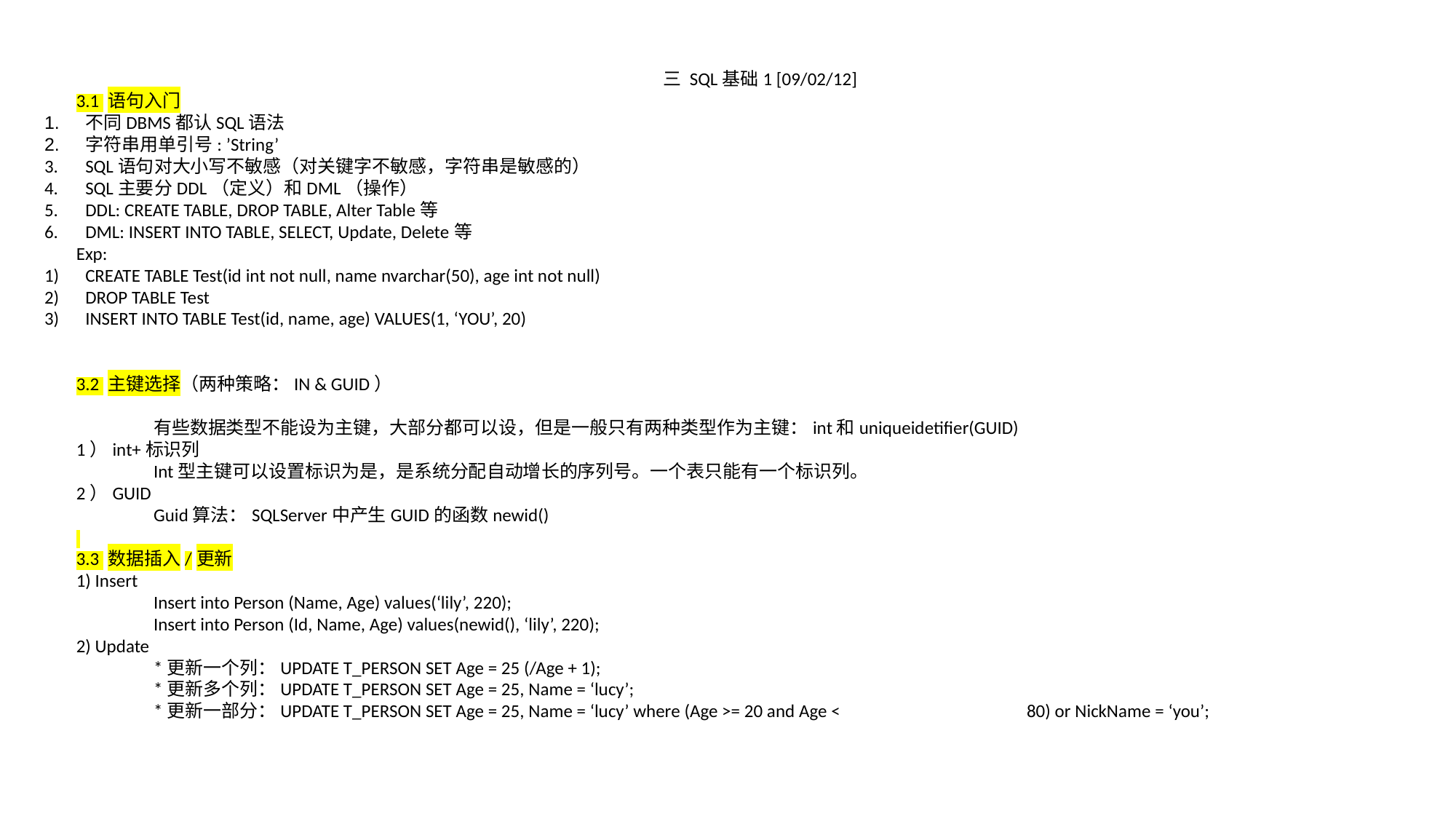

三 SQL基础1 [09/02/12]
3.1 语句入门
不同DBMS都认SQL语法
字符串用单引号: ’String’
SQL语句对大小写不敏感（对关键字不敏感，字符串是敏感的）
SQL主要分DDL（定义）和DML（操作）
DDL: CREATE TABLE, DROP TABLE, Alter Table等
DML: INSERT INTO TABLE, SELECT, Update, Delete等
Exp:
CREATE TABLE Test(id int not null, name nvarchar(50), age int not null)
DROP TABLE Test
INSERT INTO TABLE Test(id, name, age) VALUES(1, ‘YOU’, 20)

3.2 主键选择（两种策略：IN & GUID）

	有些数据类型不能设为主键，大部分都可以设，但是一般只有两种类型作为主键：int和uniqueidetifier(GUID)
1）int+标识列
	Int型主键可以设置标识为是，是系统分配自动增长的序列号。一个表只能有一个标识列。
2）GUID
	Guid算法：SQLServer中产生GUID的函数newid()

3.3 数据插入/更新
1) Insert
	Insert into Person (Name, Age) values(‘lily’, 220);
	Insert into Person (Id, Name, Age) values(newid(), ‘lily’, 220);
2) Update
	*更新一个列：UPDATE T_PERSON SET Age = 25 (/Age + 1);
	*更新多个列：UPDATE T_PERSON SET Age = 25, Name = ‘lucy’;
	*更新一部分：UPDATE T_PERSON SET Age = 25, Name = ‘lucy’ where (Age >= 20 and Age < 		80) or NickName = ‘you’;